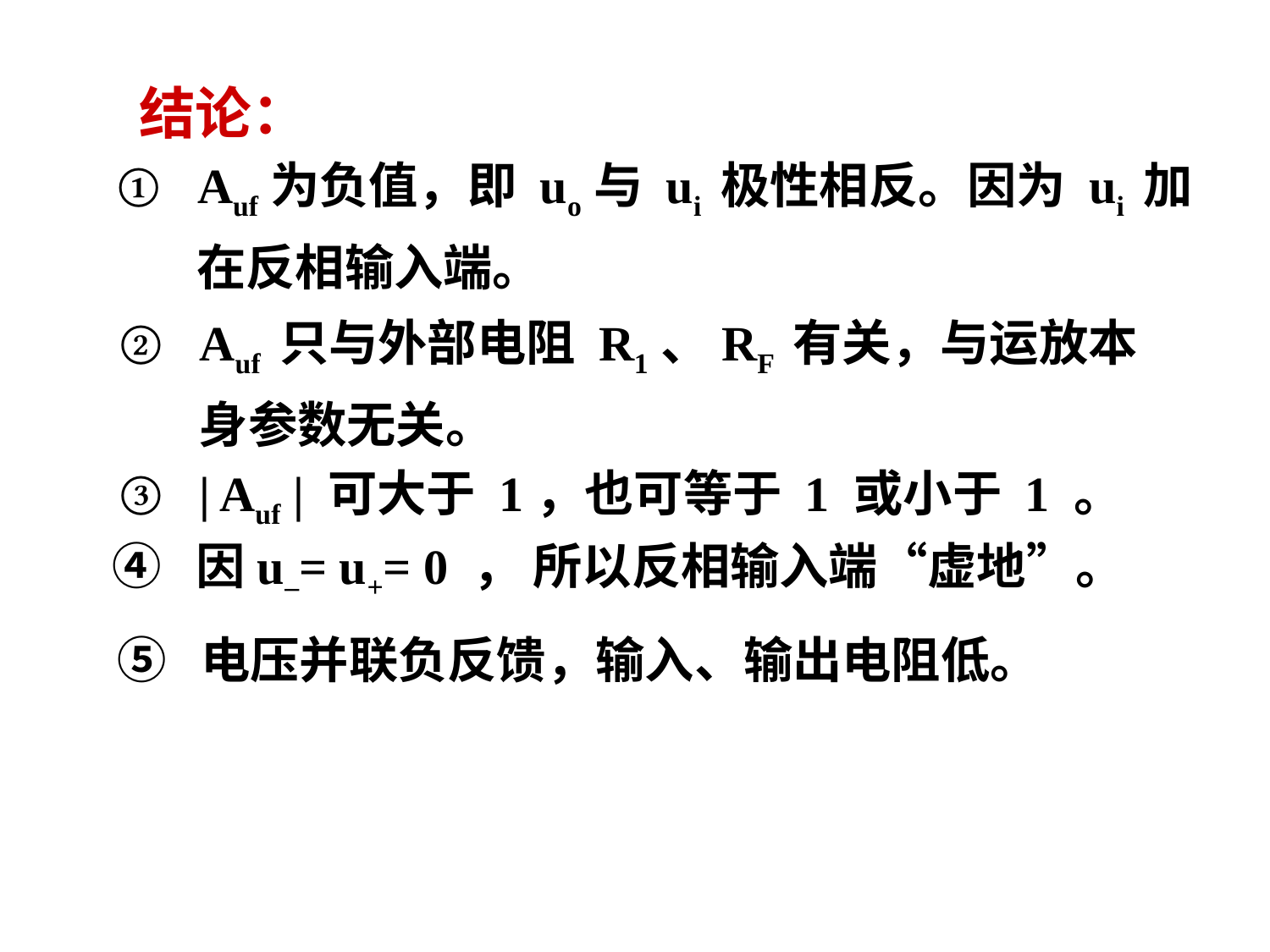

结论：
①   Auf为负值，即 uo与 ui 极性相反。因为 ui 加
      在反相输入端。
②   Auf 只与外部电阻 R1、RF 有关，与运放本
      身参数无关。
③   | Auf | 可大于 1，也可等于 1 或小于 1 。
④  因u–= u+= 0 ， 所以反相输入端“虚地”。
⑤  电压并联负反馈，输入、输出电阻低。